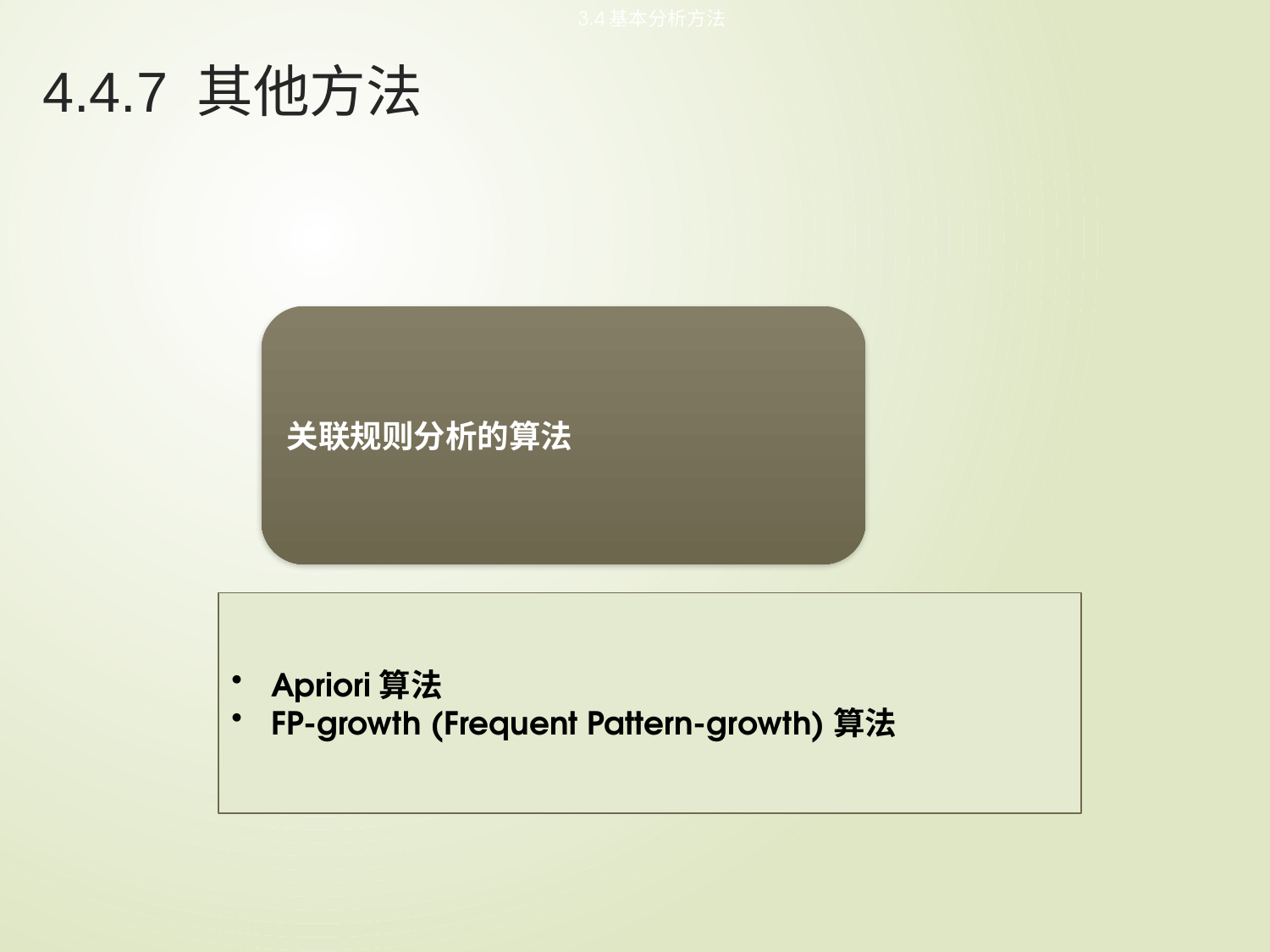

3.4基本分析方法
# 4.4.7 其他方法
关联规则分析的算法
Apriori算法
FP-growth (Frequent Pattern-growth)算法